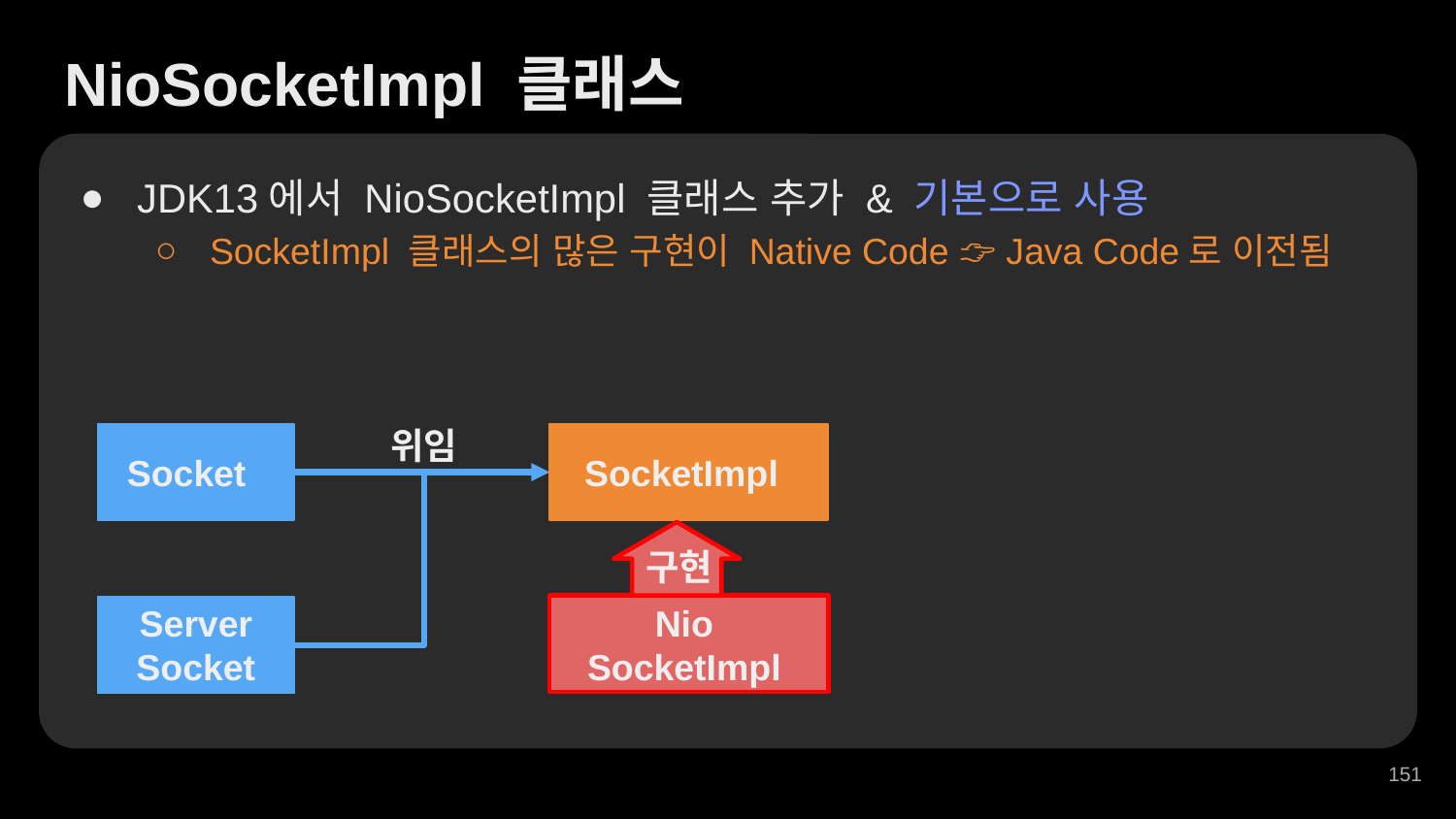

NioSocketImpl 클래스

JDK13에서 NioSocketImpl 클래스 추가 & 기본으로 사용
SocketImpl 클래스의 많은 구현이 Native Code 👉 Java Code로 이전됨

위임

Socket
SocketImpl
Server
Socket
Nio
SocketImpl

구현
151